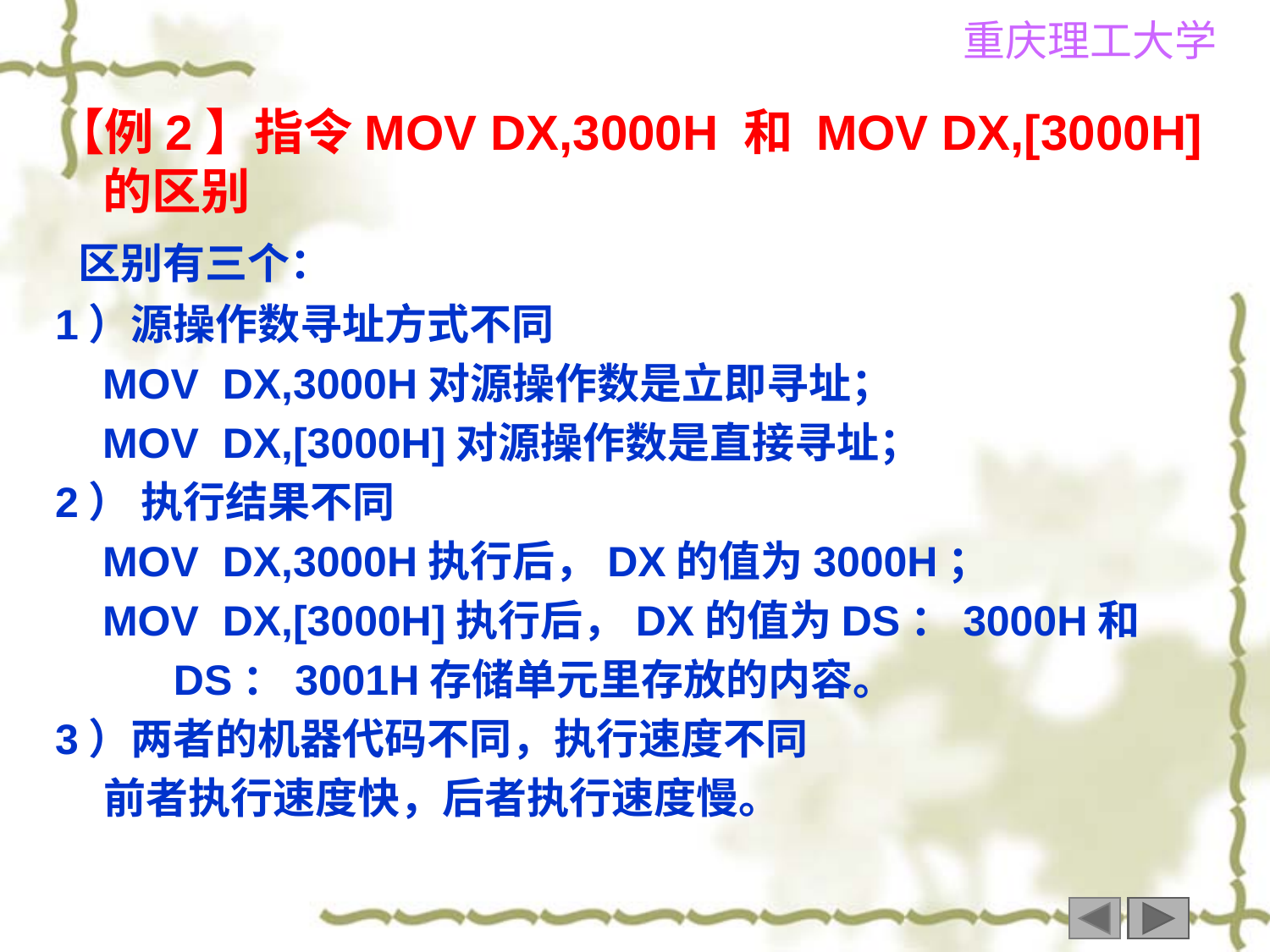

【例2】指令MOV DX,3000H 和 MOV DX,[3000H]的区别
 区别有三个：
1）源操作数寻址方式不同
    MOV  DX,3000H对源操作数是立即寻址；
    MOV  DX,[3000H]对源操作数是直接寻址；
2） 执行结果不同
    MOV  DX,3000H执行后，DX的值为3000H；
    MOV  DX,[3000H]执行后，DX的值为DS：3000H和
          DS：3001H存储单元里存放的内容。
3）两者的机器代码不同，执行速度不同
    前者执行速度快，后者执行速度慢。